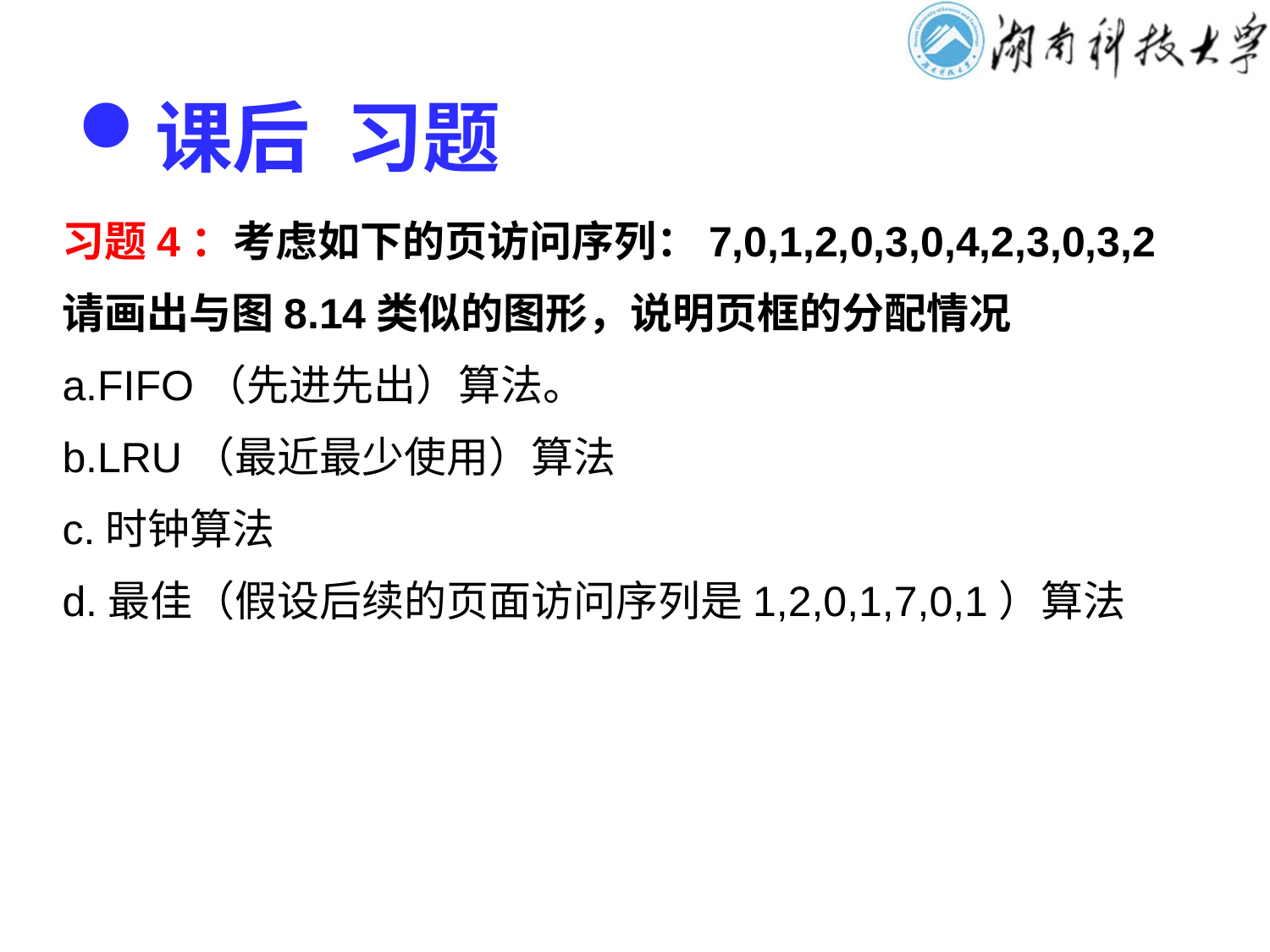

# 课后  习题
习题4：考虑如下的页访问序列：7,0,1,2,0,3,0,4,2,3,0,3,2
请画出与图8.14类似的图形，说明页框的分配情况
a.FIFO（先进先出）算法。
b.LRU（最近最少使用）算法
c.时钟算法
d.最佳（假设后续的页面访问序列是1,2,0,1,7,0,1）算法